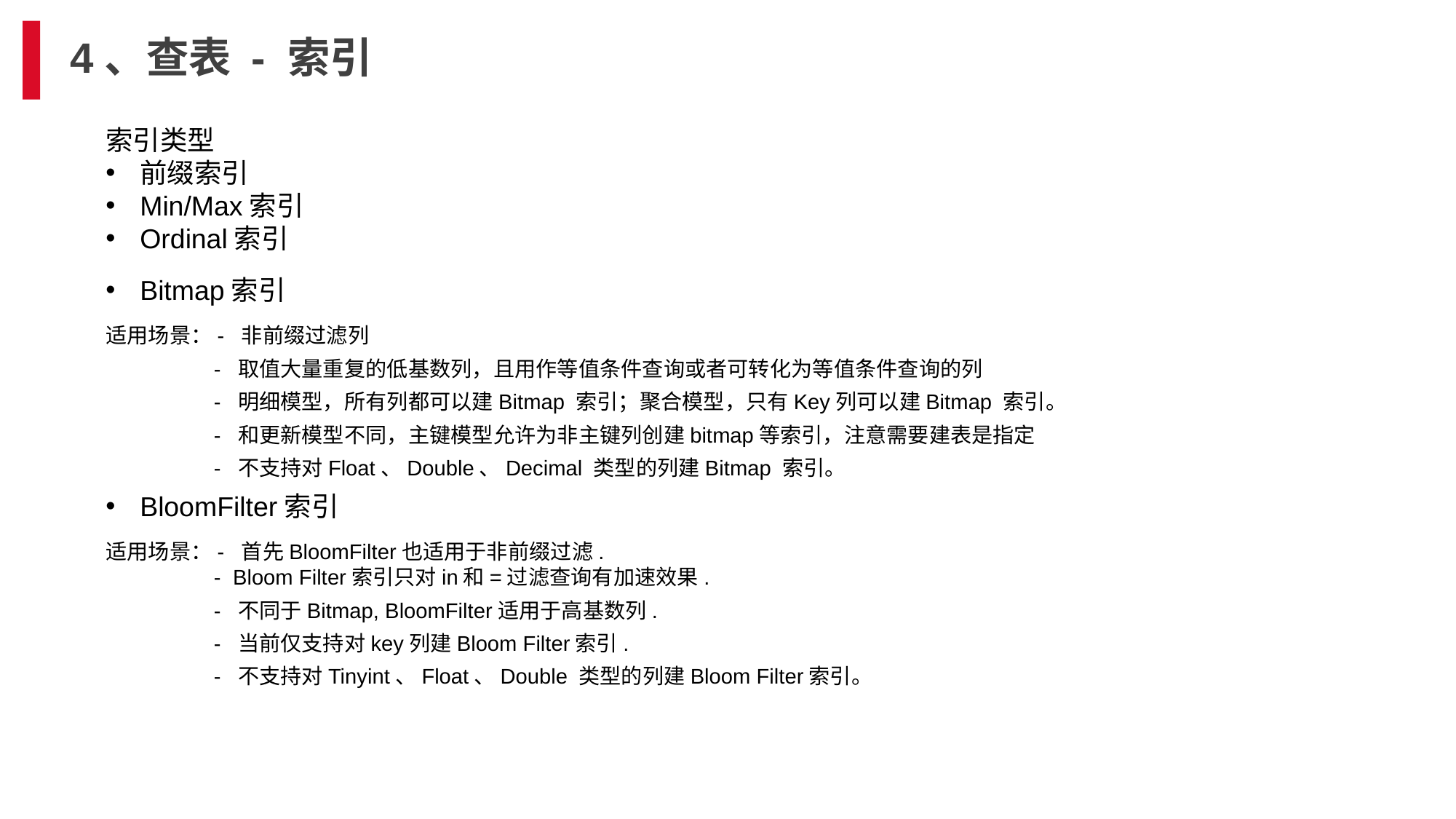

# 4、查表 - 索引
索引类型
前缀索引
Min/Max索引
Ordinal索引
Bitmap索引
适用场景：-  非前缀过滤列
                  -  取值大量重复的低基数列，且用作等值条件查询或者可转化为等值条件查询的列
                  -  明细模型，所有列都可以建Bitmap 索引；聚合模型，只有Key列可以建Bitmap 索引。
                  -  和更新模型不同，主键模型允许为非主键列创建bitmap等索引，注意需要建表是指定
                  -  不支持对Float、Double、Decimal 类型的列建Bitmap 索引。
BloomFilter索引
适用场景：-  首先BloomFilter也适用于非前缀过滤.
                  -  Bloom Filter索引只对in和=过滤查询有加速效果.
                  -  不同于Bitmap, BloomFilter适用于高基数列.
                  -  当前仅支持对key列建Bloom Filter索引.
                  -  不支持对Tinyint、Float、Double 类型的列建Bloom Filter索引。